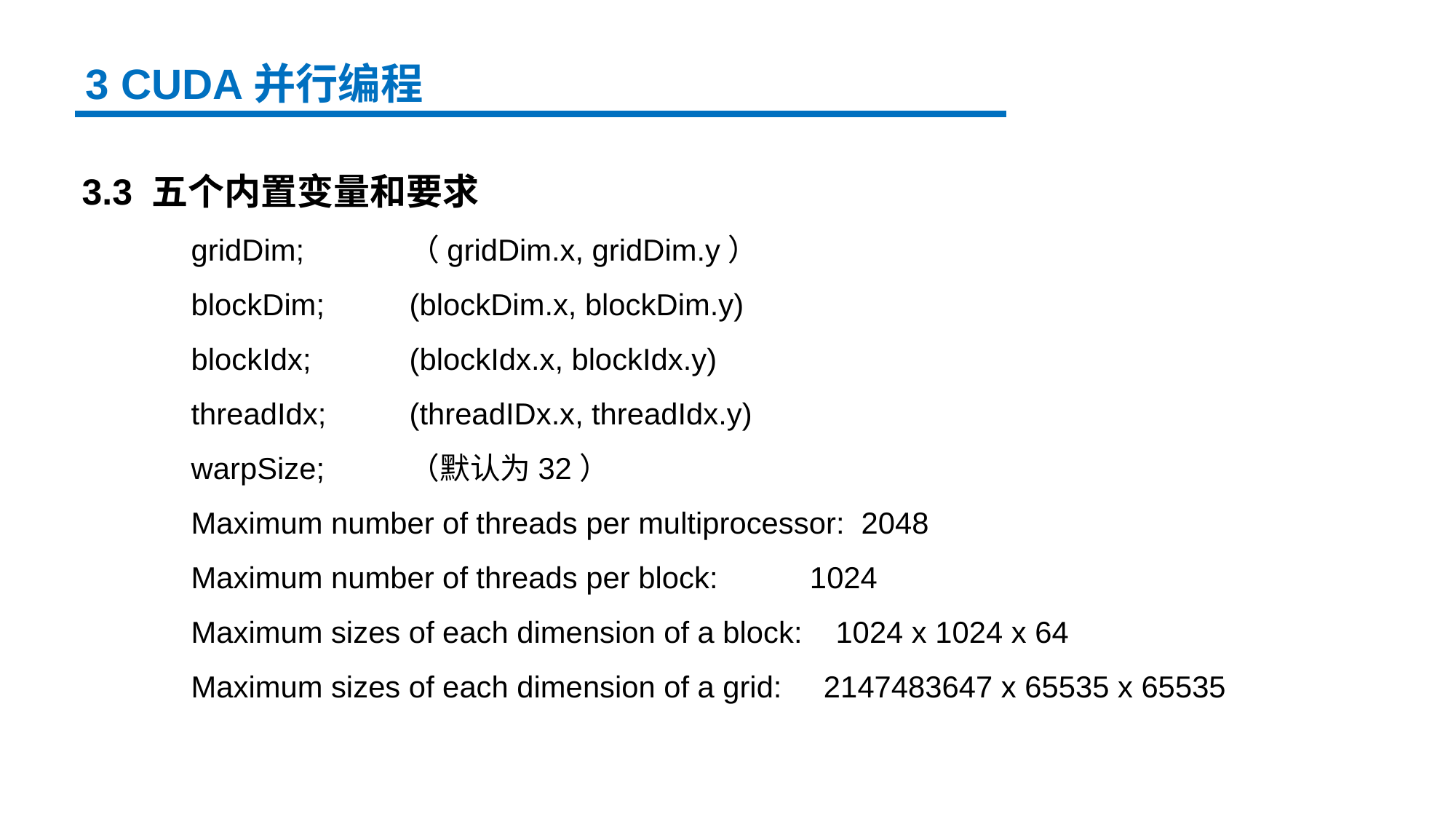

3 CUDA并行编程
3.3 五个内置变量和要求
	gridDim;	（gridDim.x, gridDim.y）
	blockDim;	(blockDim.x, blockDim.y)
	blockIdx;	(blockIdx.x, blockIdx.y)
	threadIdx;	(threadIDx.x, threadIdx.y)
	warpSize;	（默认为32）
	Maximum number of threads per multiprocessor:  2048
  	Maximum number of threads per block:           1024
  	Maximum sizes of each dimension of a block:    1024 x 1024 x 64
  	Maximum sizes of each dimension of a grid:     2147483647 x 65535 x 65535